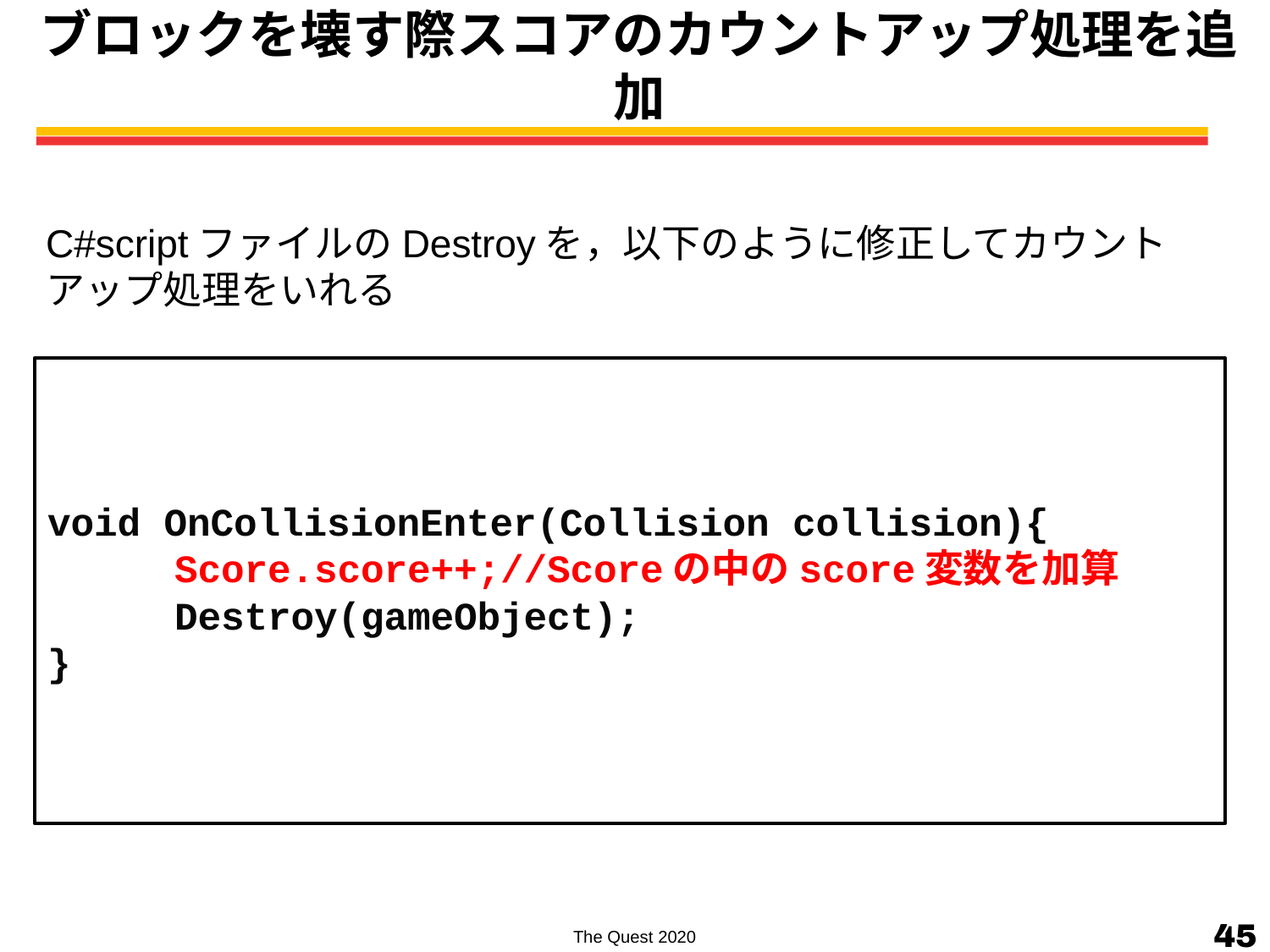

# ブロックを壊す際スコアのカウントアップ処理を追加
C#scriptファイルのDestroyを，以下のように修正してカウントアップ処理をいれる
void OnCollisionEnter(Collision collision){
	Score.score++;//Scoreの中のscore変数を加算
	Destroy(gameObject);
}

45
The Quest 2020